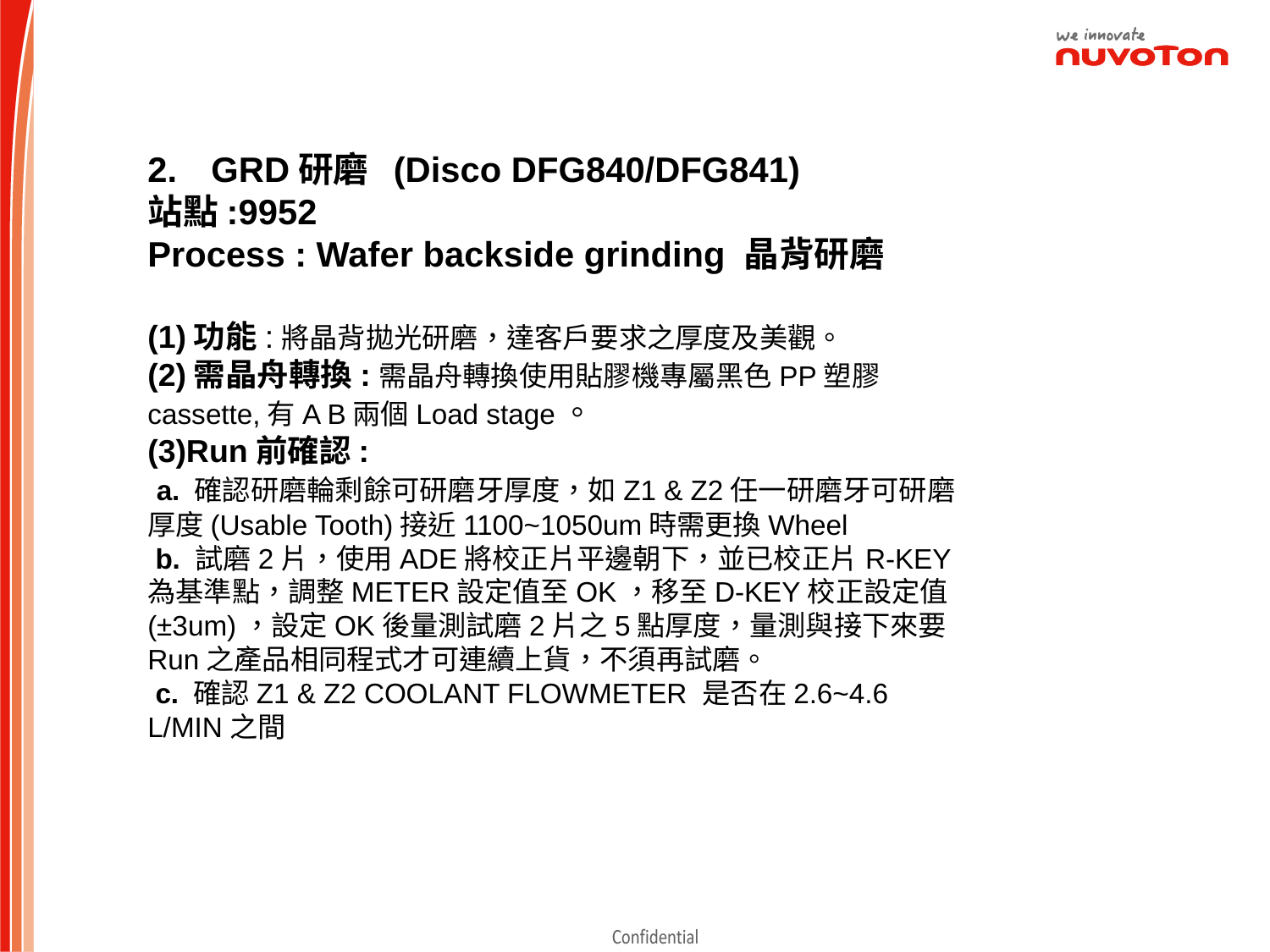

GRD研磨  (Disco DFG840/DFG841)
站點:9952
Process : Wafer backside grinding 晶背研磨

(1)功能:將晶背拋光研磨，達客戶要求之厚度及美觀。
(2)需晶舟轉換:需晶舟轉換使用貼膠機專屬黑色PP塑膠 cassette,有A B兩個Load stage。
(3)Run前確認:
 a. 確認研磨輪剩餘可研磨牙厚度，如Z1 & Z2任一研磨牙可研磨厚度(Usable Tooth)接近1100~1050um時需更換Wheel
 b. 試磨2片，使用ADE將校正片平邊朝下，並已校正片R-KEY為基準點，調整METER設定值至OK，移至D-KEY校正設定值(±3um)，設定OK後量測試磨2片之5點厚度，量測與接下來要Run之產品相同程式才可連續上貨，不須再試磨。
 c. 確認Z1 & Z2 COOLANT FLOWMETER 是否在2.6~4.6 L/MIN之間